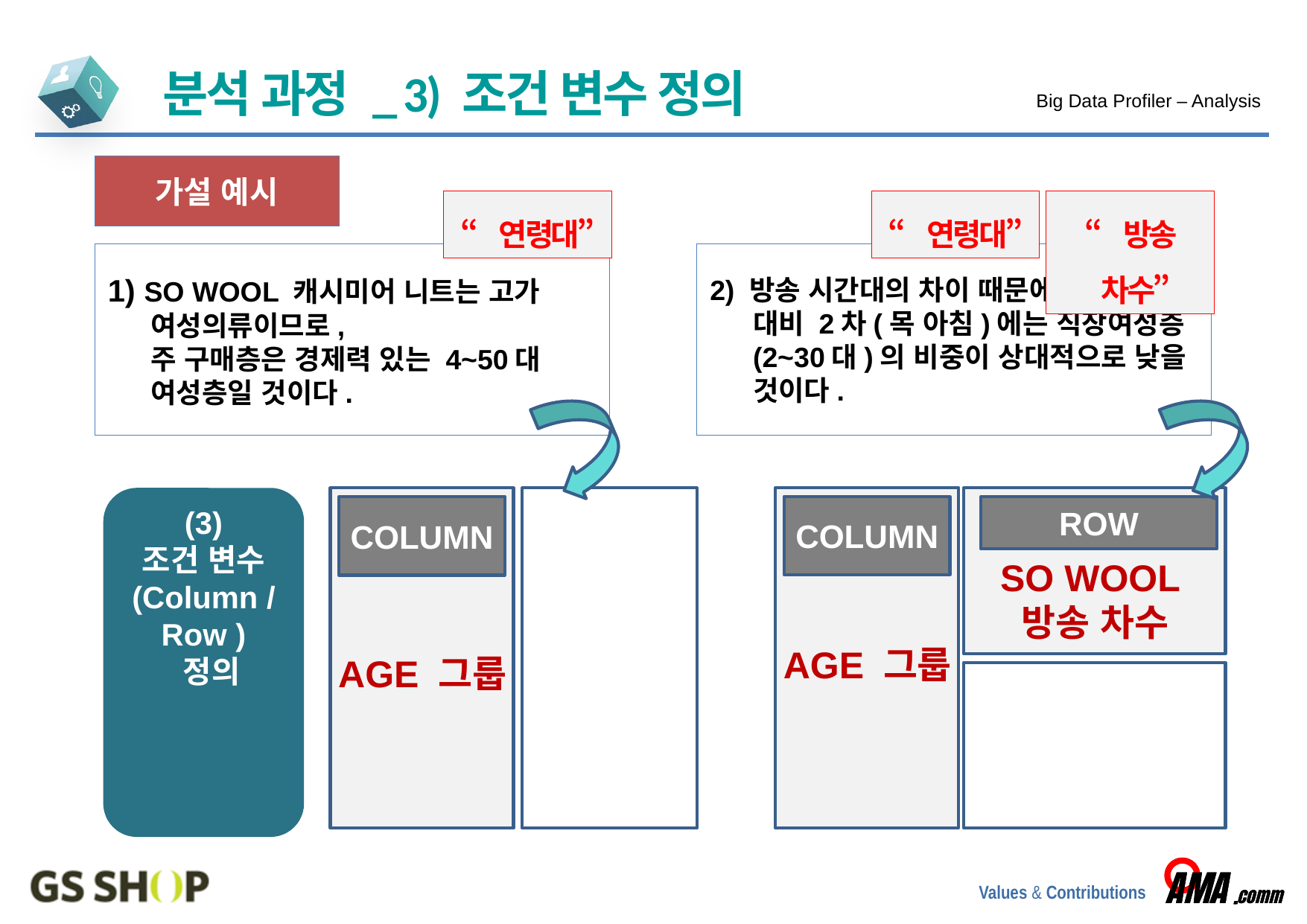

분석 과정 _ 3) 조건 변수 정의
Big Data Profiler – Analysis
가설 예시
1) SO WOOL 캐시미어 니트는 고가 여성의류이므로,
주 구매층은 경제력 있는 4~50대 여성층일 것이다.
“연령대”

“연령대”
“방송 차수”

2) 방송 시간대의 차이 때문에 1차(토) 대비 2차(목 아침)에는 직장여성층 (2~30대)의 비중이 상대적으로 낮을 것이다.

COLUMN
ROW

(3)
조건 변수
(Column / Row )
 정의

COLUMN
SO WOOL
방송 차수
AGE 그룹
AGE 그룹